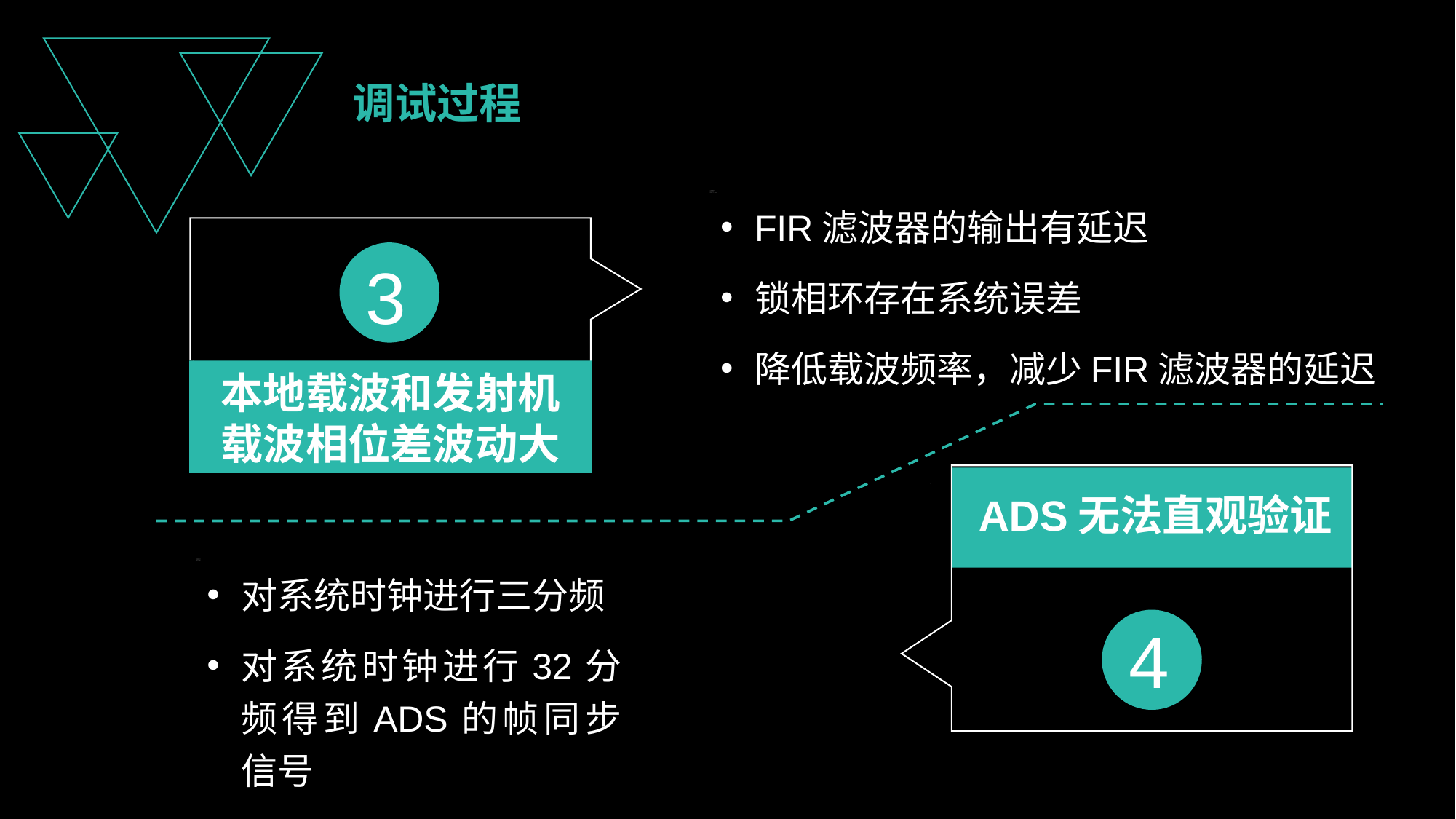

调试过程

FIR滤波器的输出有延迟
锁相环存在系统误差
降低载波频率，减少FIR滤波器的延迟

本地载波和发射机载波相位差波动大
3

ADS无法直观验证

4
对系统时钟进行三分频
对系统时钟进行32分频得到ADS的帧同步信号